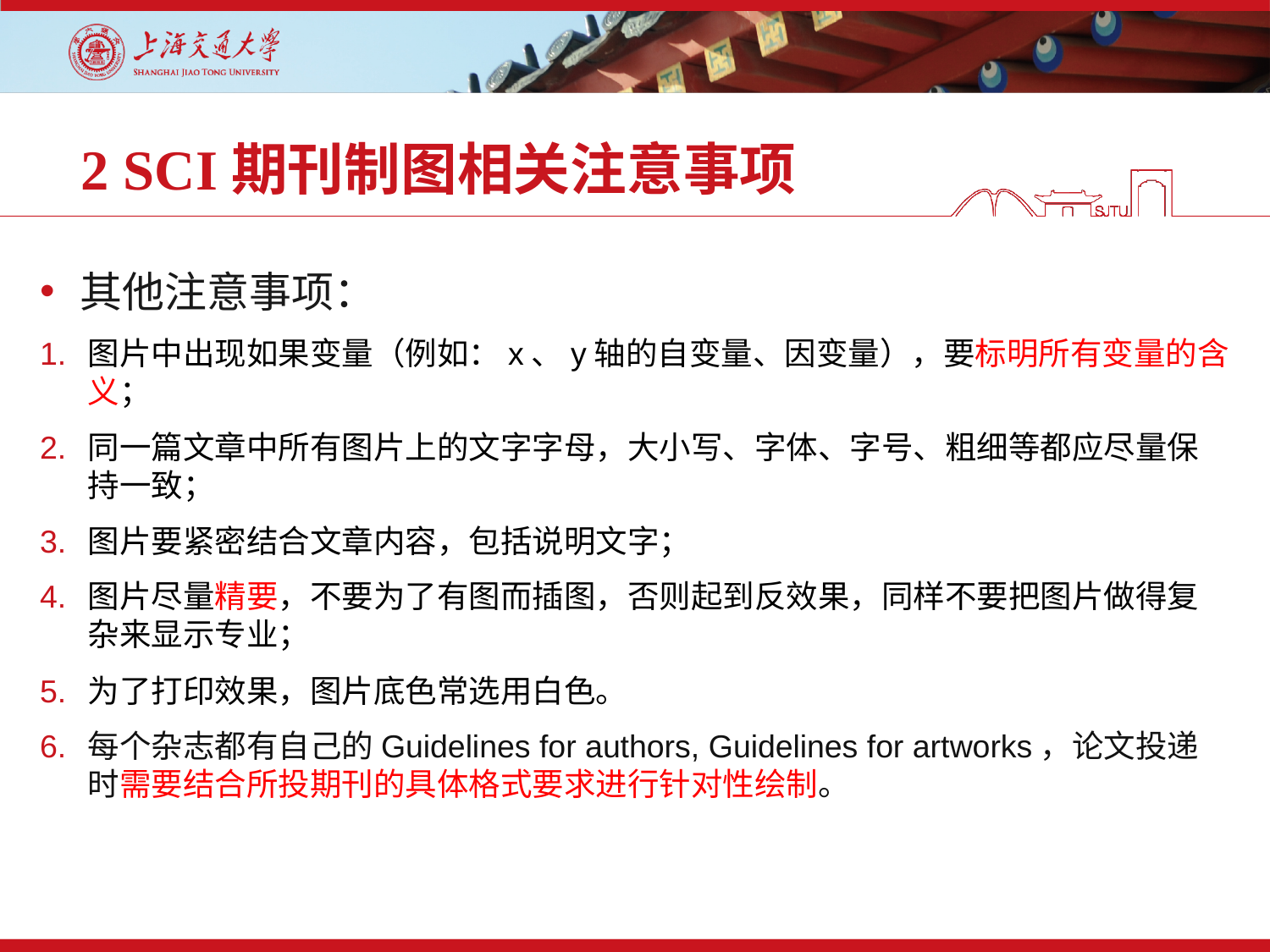

# 2 SCI期刊制图相关注意事项
其他注意事项：
图片中出现如果变量（例如：x、y轴的自变量、因变量），要标明所有变量的含义；
同一篇文章中所有图片上的文字字母，大小写、字体、字号、粗细等都应尽量保持一致；
图片要紧密结合文章内容，包括说明文字；
图片尽量精要，不要为了有图而插图，否则起到反效果，同样不要把图片做得复杂来显示专业；
为了打印效果，图片底色常选用白色。
每个杂志都有自己的Guidelines for authors, Guidelines for artworks，论文投递时需要结合所投期刊的具体格式要求进行针对性绘制。